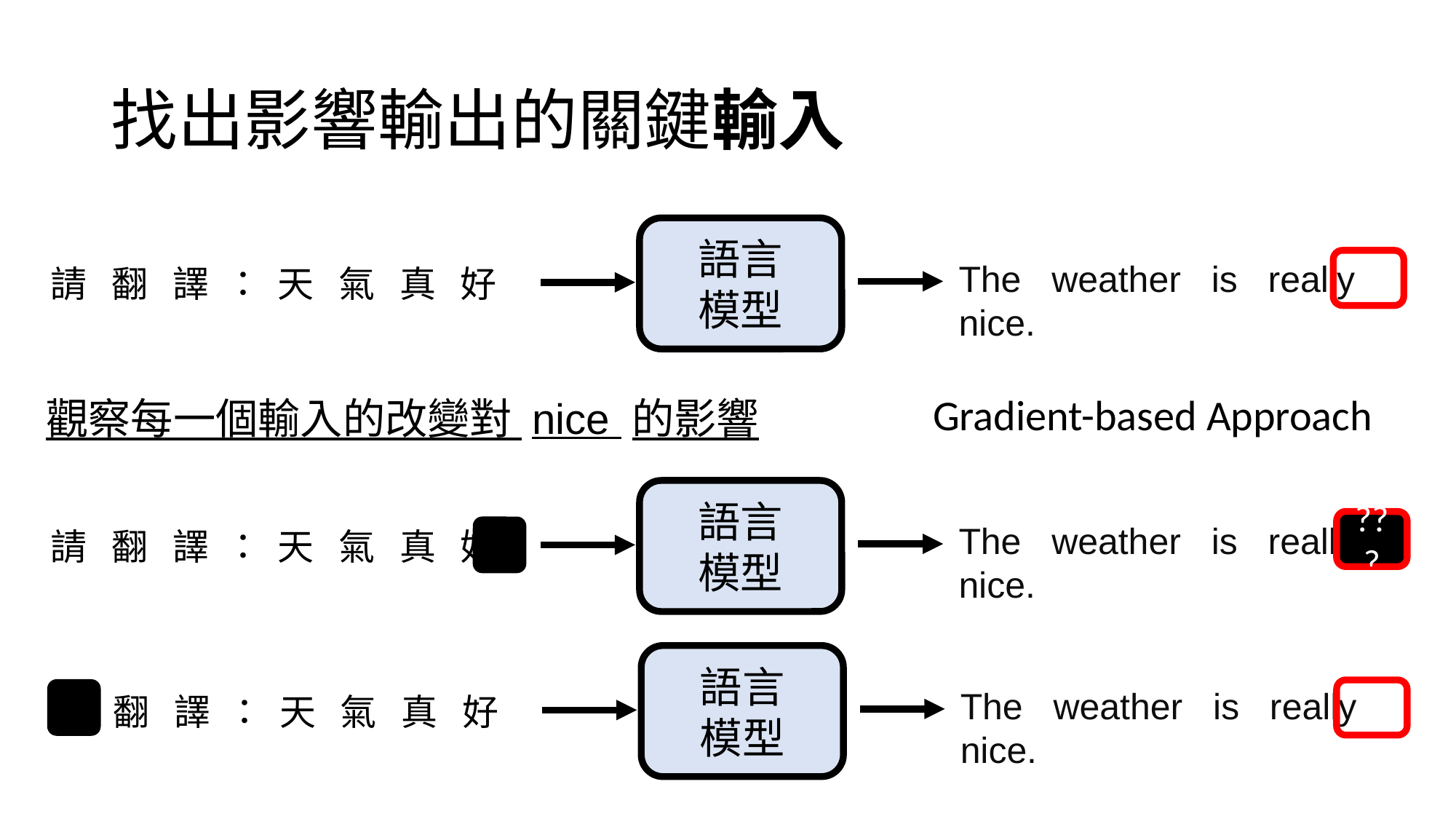

# 找出影響輸出的關鍵輸入
語言
模型
The   weather   is   really   nice.

請   翻   譯  ：  天   氣   真   好
Gradient-based Approach
觀察每一個輸入的改變對 nice 的影響
語言
模型
???
The   weather   is   really   nice.

請   翻   譯  ：  天   氣   真   好
語言
模型
The   weather   is   really   nice.

請   翻   譯  ：  天   氣   真   好